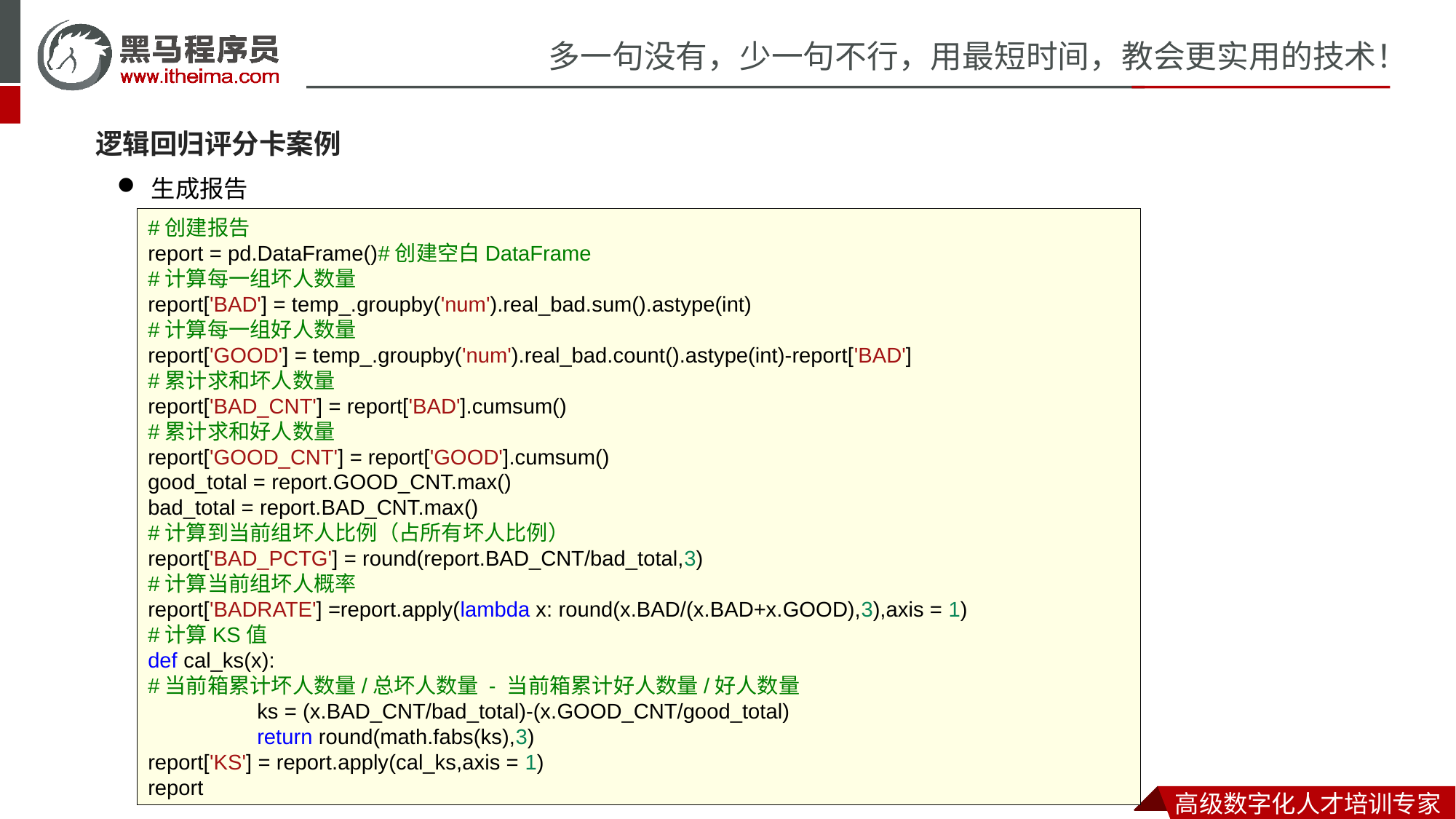

逻辑回归评分卡案例
生成报告
#创建报告
report = pd.DataFrame()#创建空白DataFrame
#计算每一组坏人数量
report['BAD'] = temp_.groupby('num').real_bad.sum().astype(int)
#计算每一组好人数量
report['GOOD'] = temp_.groupby('num').real_bad.count().astype(int)-report['BAD']
#累计求和坏人数量
report['BAD_CNT'] = report['BAD'].cumsum()
#累计求和好人数量
report['GOOD_CNT'] = report['GOOD'].cumsum()
good_total = report.GOOD_CNT.max()
bad_total = report.BAD_CNT.max()
#计算到当前组坏人比例（占所有坏人比例）
report['BAD_PCTG'] = round(report.BAD_CNT/bad_total,3)
#计算当前组坏人概率
report['BADRATE'] =report.apply(lambda x: round(x.BAD/(x.BAD+x.GOOD),3),axis = 1)
#计算KS值
def cal_ks(x):
#当前箱累计坏人数量/总坏人数量 - 当前箱累计好人数量/好人数量
	ks = (x.BAD_CNT/bad_total)-(x.GOOD_CNT/good_total)
	return round(math.fabs(ks),3)
report['KS'] = report.apply(cal_ks,axis = 1)
report